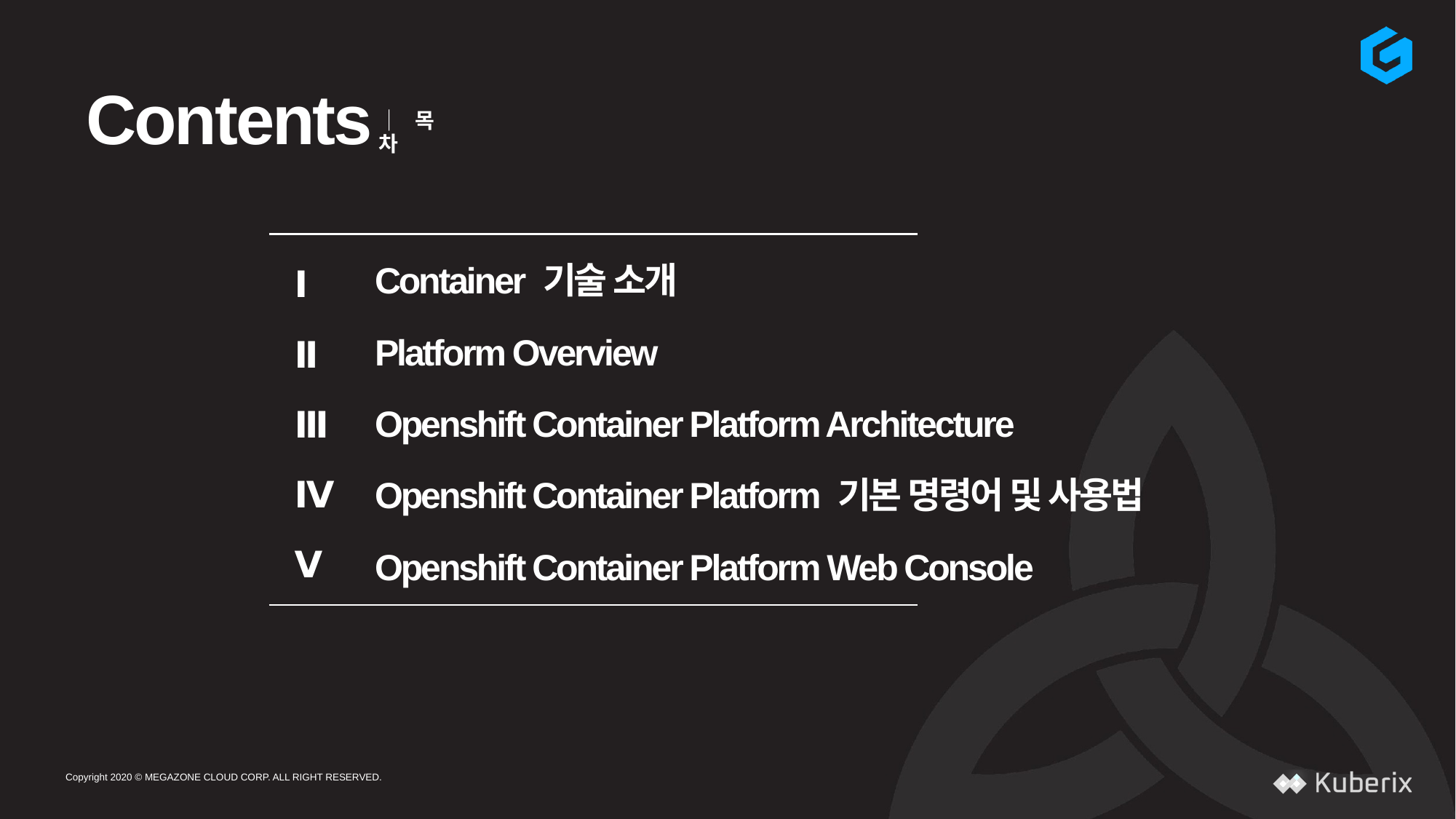

Contents
│  목 차
Container 기술 소개
Platform Overview
Openshift Container Platform Architecture
Openshift Container Platform 기본 명령어 및 사용법
Openshift Container Platform Web Console
Ⅰ
Ⅱ
Ⅲ
Ⅳ
Ⅴ